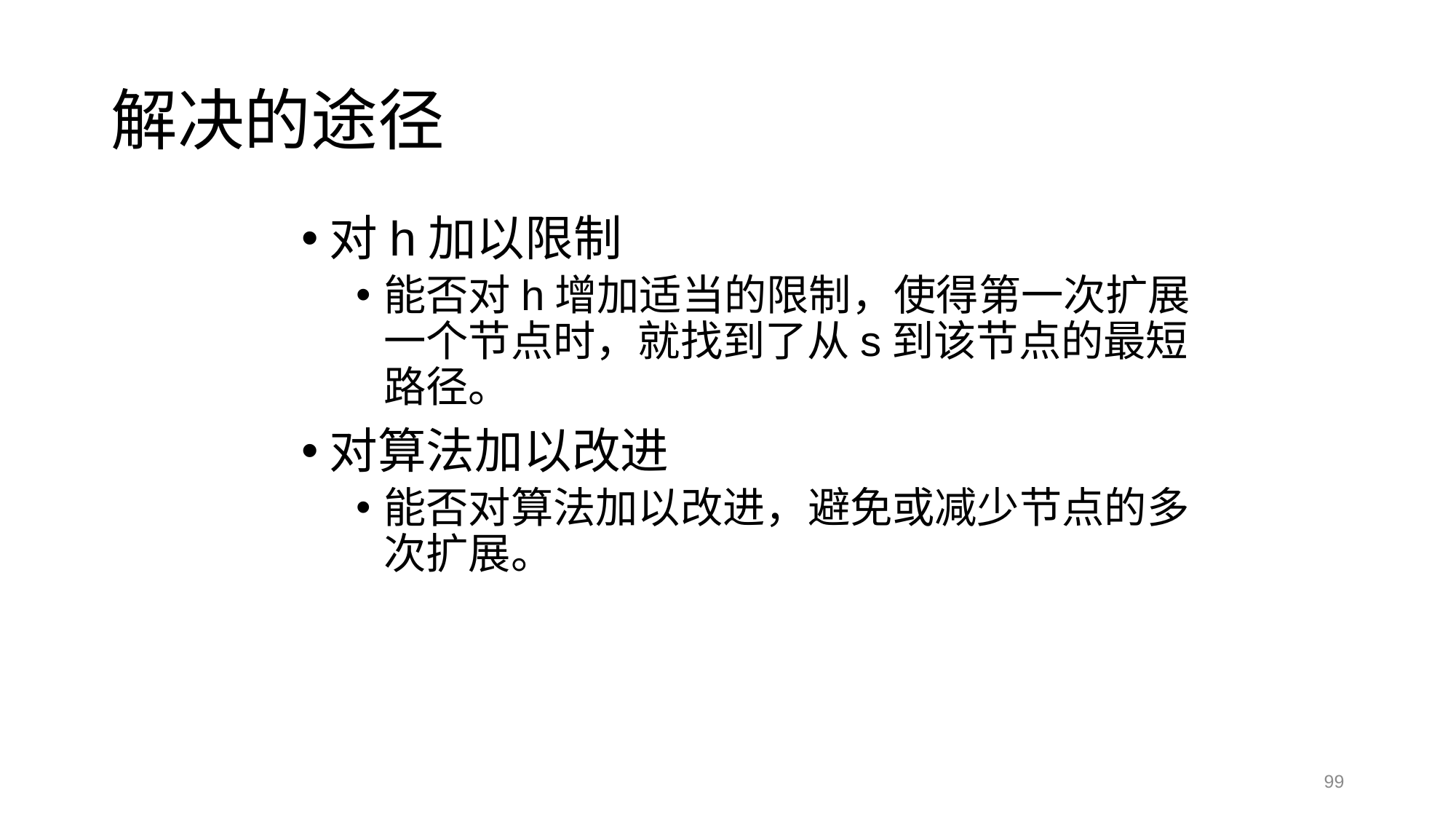

# 解决的途径
对h加以限制
能否对h增加适当的限制，使得第一次扩展一个节点时，就找到了从s到该节点的最短路径。
对算法加以改进
能否对算法加以改进，避免或减少节点的多次扩展。
99